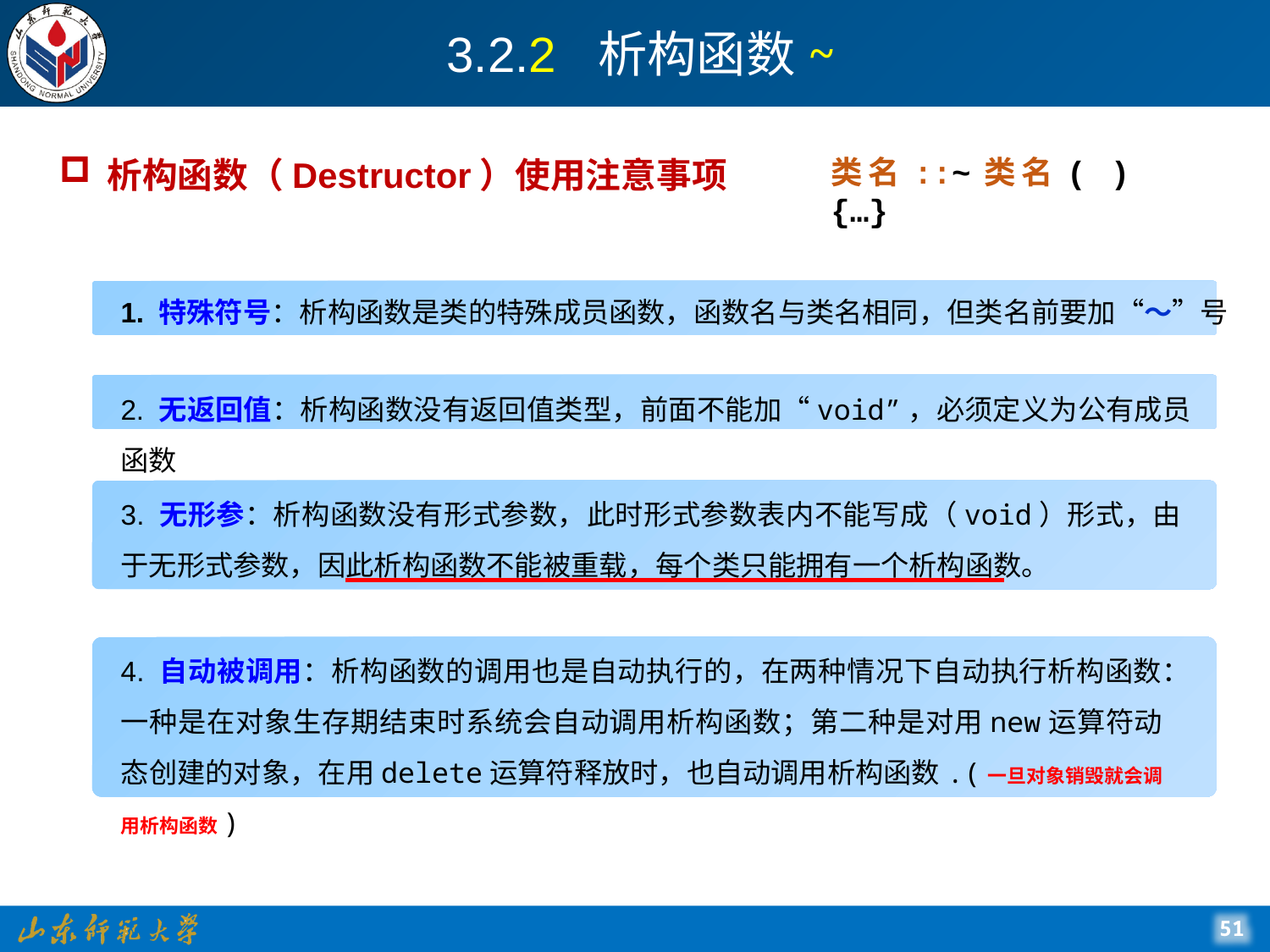

# 3.2.2 析构函数~
析构函数（Destructor）使用注意事项
类名::~类名( ){…}
1. 特殊符号：析构函数是类的特殊成员函数，函数名与类名相同，但类名前要加“～”号

2. 无返回值：析构函数没有返回值类型，前面不能加“void”，必须定义为公有成员函数

3. 无形参：析构函数没有形式参数，此时形式参数表内不能写成（void）形式，由于无形式参数，因此析构函数不能被重载，每个类只能拥有一个析构函数。

4. 自动被调用：析构函数的调用也是自动执行的，在两种情况下自动执行析构函数：一种是在对象生存期结束时系统会自动调用析构函数；第二种是对用new运算符动态创建的对象，在用delete运算符释放时，也自动调用析构函数.(一旦对象销毁就会调用析构函数)